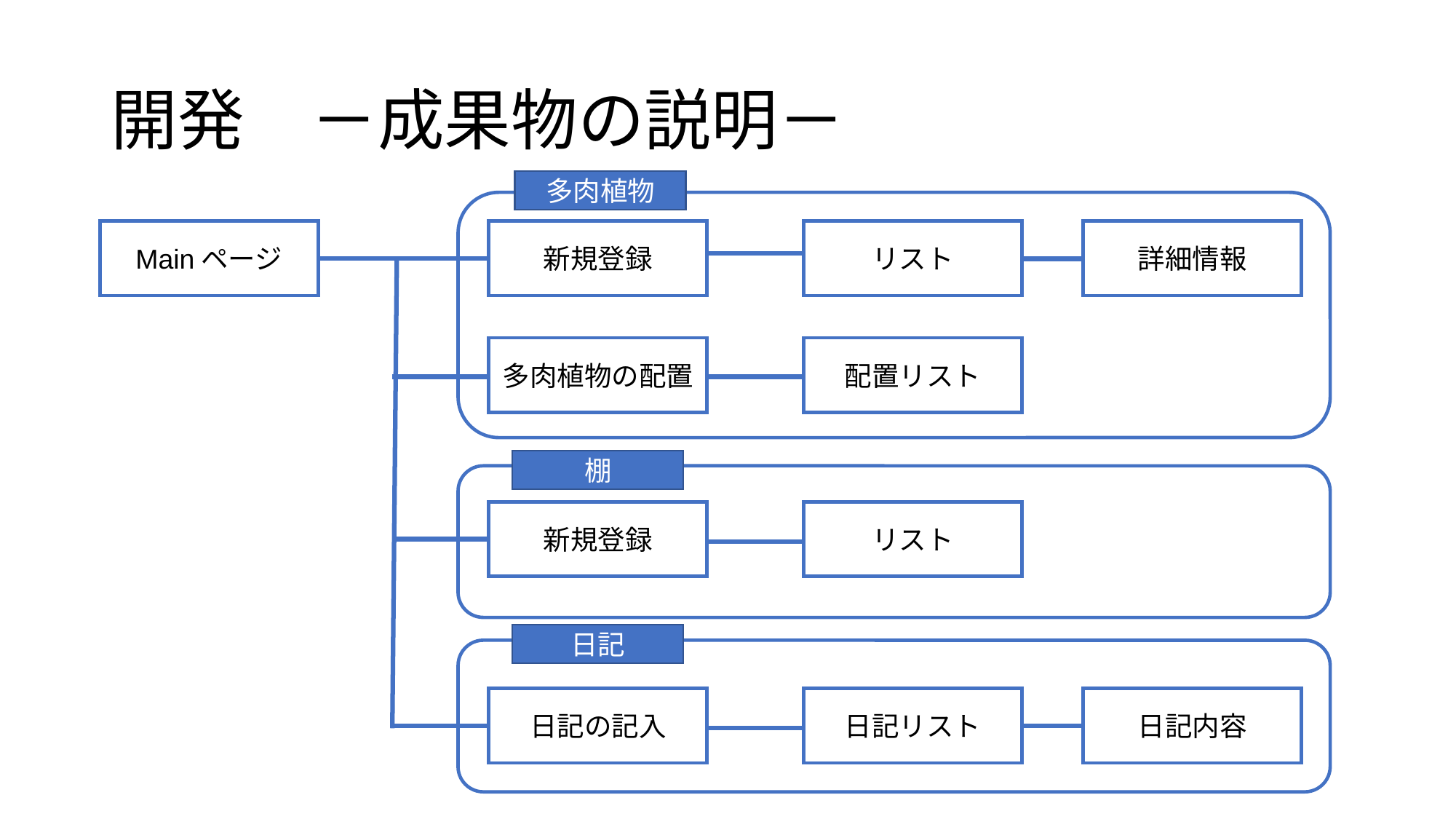

# 開発　－成果物の説明－
多肉植物

Mainページ
新規登録
リスト
詳細情報
多肉植物の配置
配置リスト
棚

新規登録
リスト
日記

日記の記入
日記リスト
日記内容